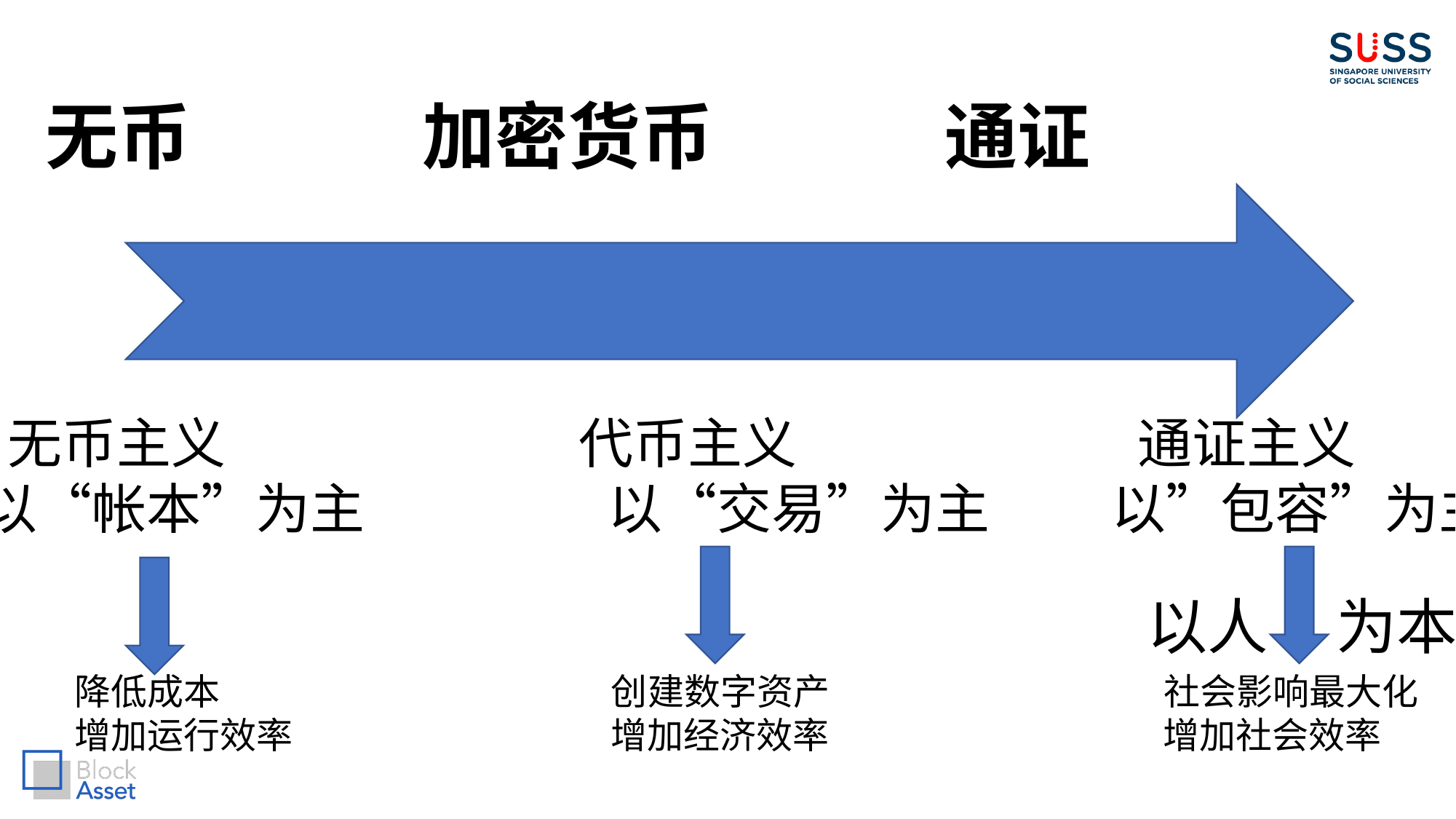

无币              加密货币              通证

 无币主义                             代币主义                            通证主义
以“帐本”为主                    以“交易”为主          以”包容”为主

以人     为本
降低成本                                                创建数字资产                                         社会影响最大化
增加运行效率                                       增加经济效率                                         增加社会效率